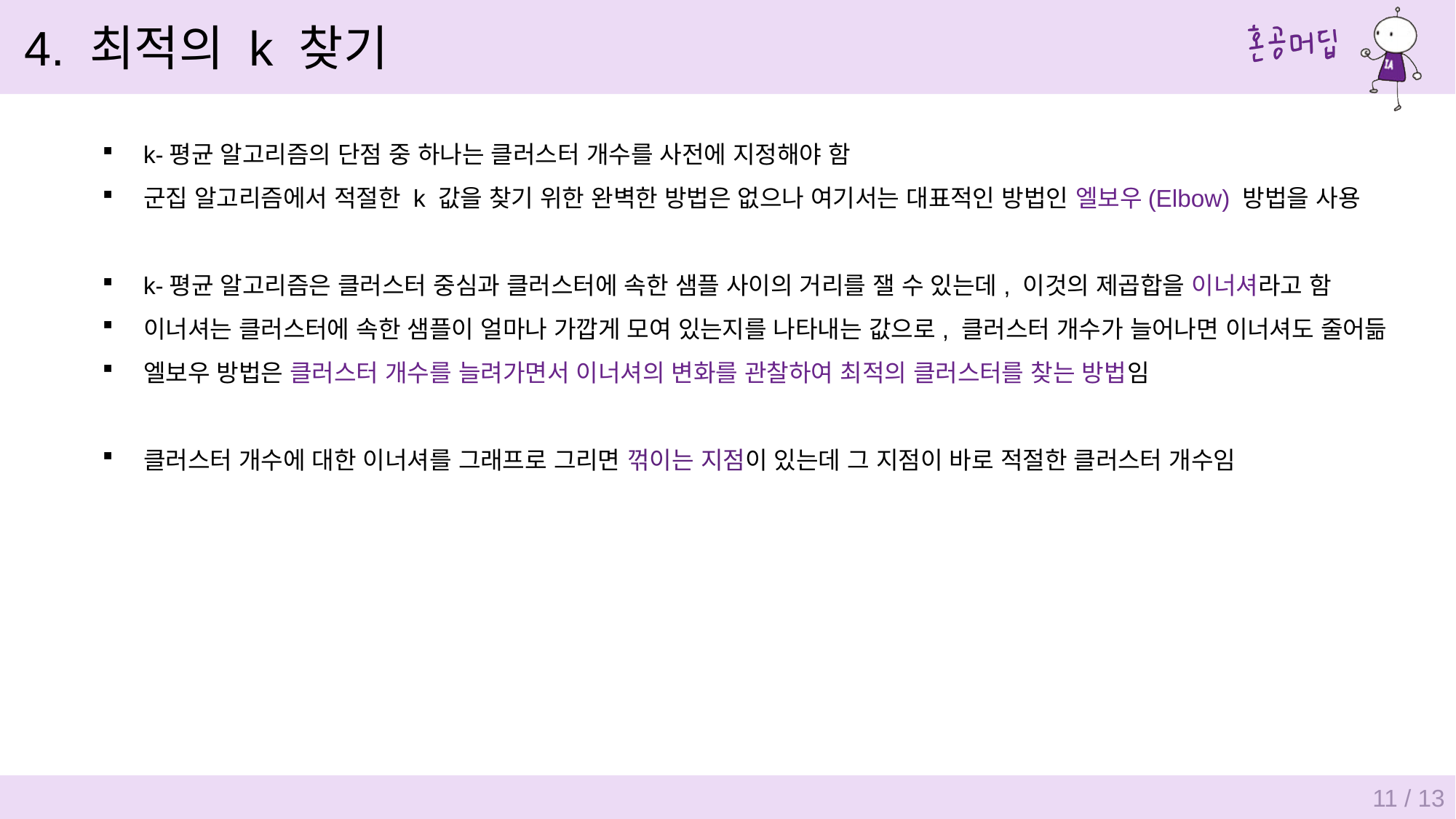

4. 최적의 k 찾기
k-평균 알고리즘의 단점 중 하나는 클러스터 개수를 사전에 지정해야 함
군집 알고리즘에서 적절한 k 값을 찾기 위한 완벽한 방법은 없으나 여기서는 대표적인 방법인 엘보우(Elbow) 방법을 사용

k-평균 알고리즘은 클러스터 중심과 클러스터에 속한 샘플 사이의 거리를 잴 수 있는데, 이것의 제곱합을 이너셔라고 함
이너셔는 클러스터에 속한 샘플이 얼마나 가깝게 모여 있는지를 나타내는 값으로, 클러스터 개수가 늘어나면 이너셔도 줄어듦
엘보우 방법은 클러스터 개수를 늘려가면서 이너셔의 변화를 관찰하여 최적의 클러스터를 찾는 방법임

클러스터 개수에 대한 이너셔를 그래프로 그리면 꺾이는 지점이 있는데 그 지점이 바로 적절한 클러스터 개수임

11 / 13